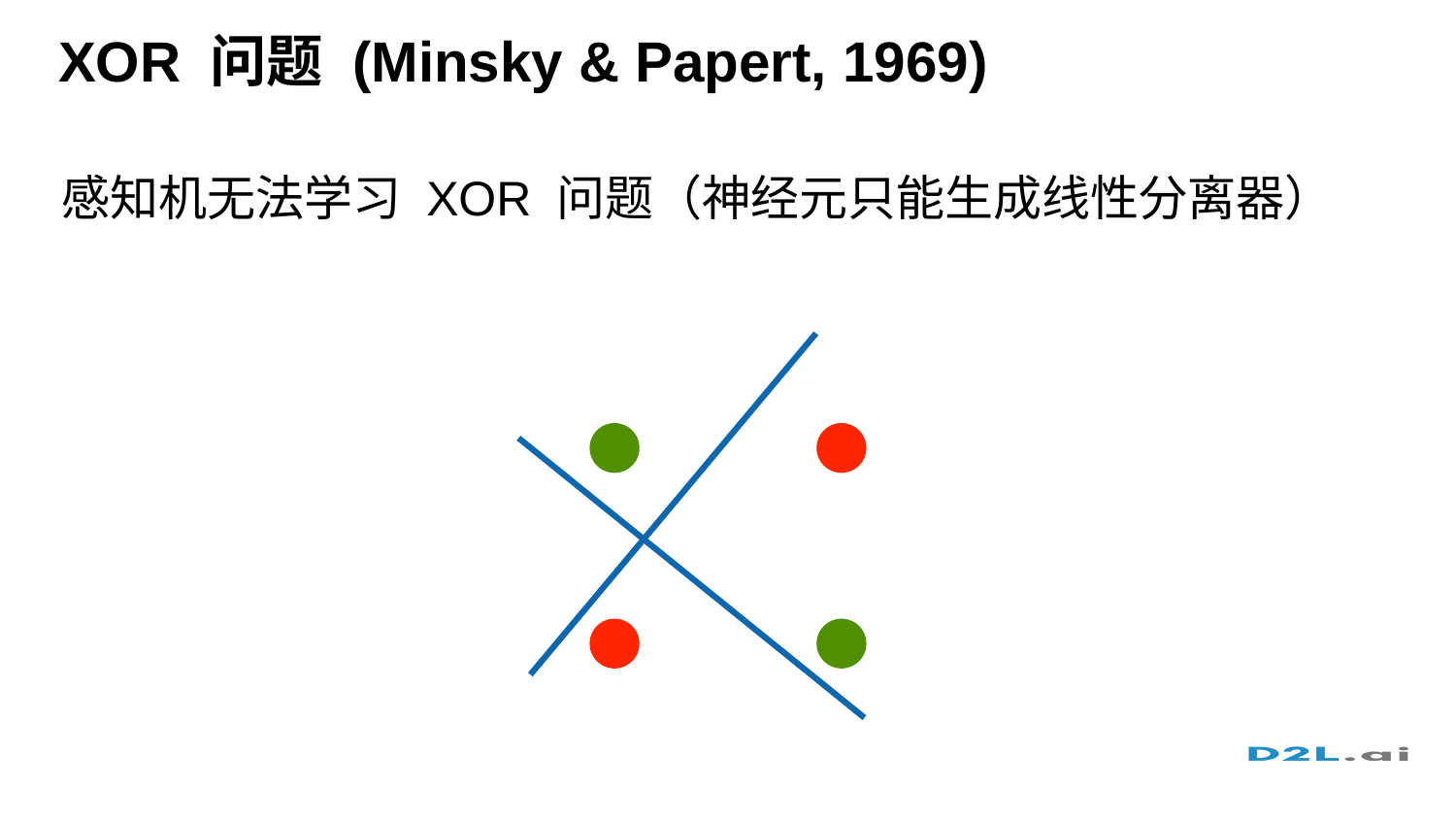

# XOR 问题 (Minsky & Papert, 1969)
感知机无法学习 XOR 问题（神经元只能生成线性分离器）